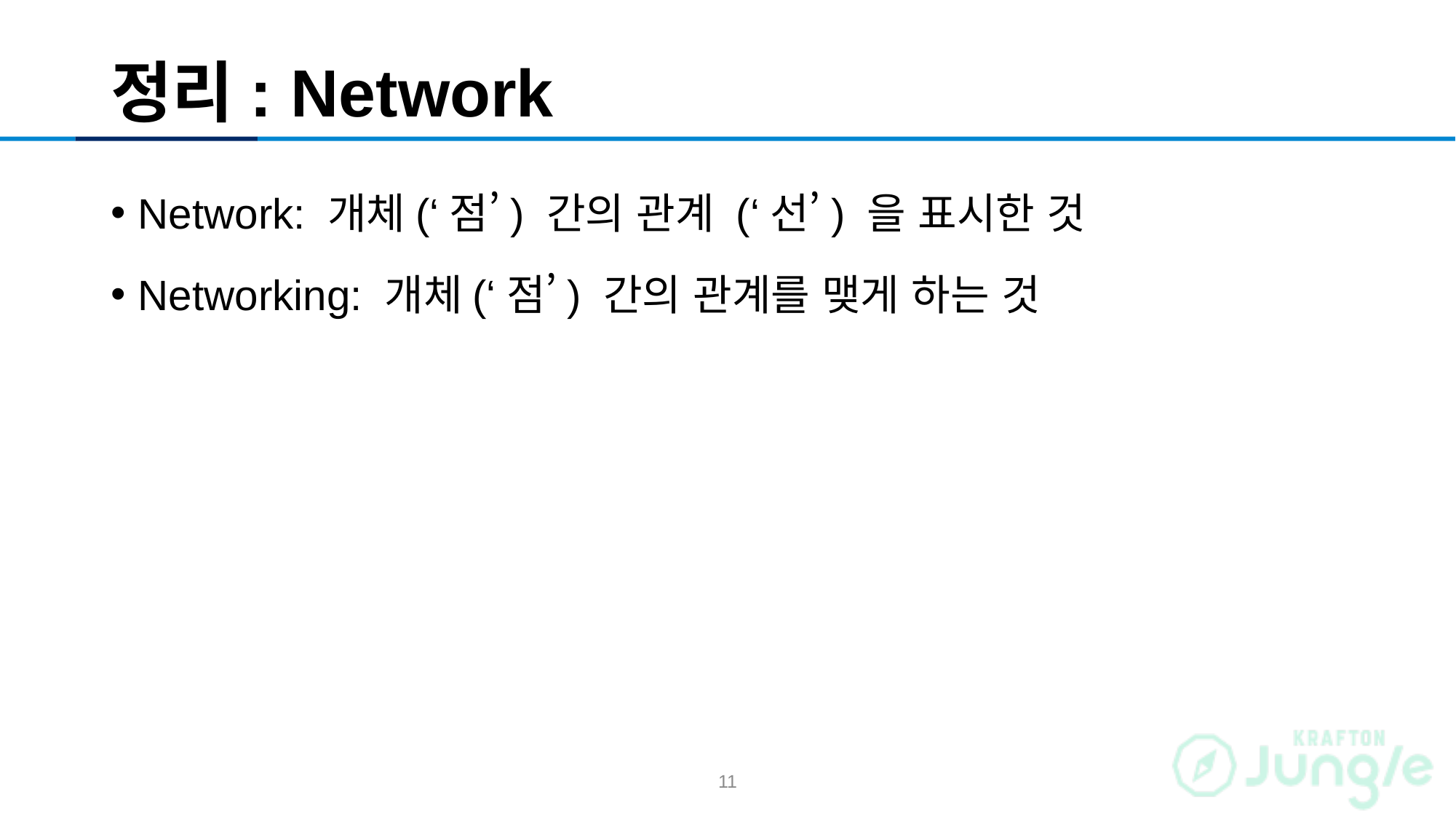

# 정리: Network
Network: 개체(‘점’) 간의 관계 (‘선’) 을 표시한 것
Networking: 개체(‘점’) 간의 관계를 맺게 하는 것
11